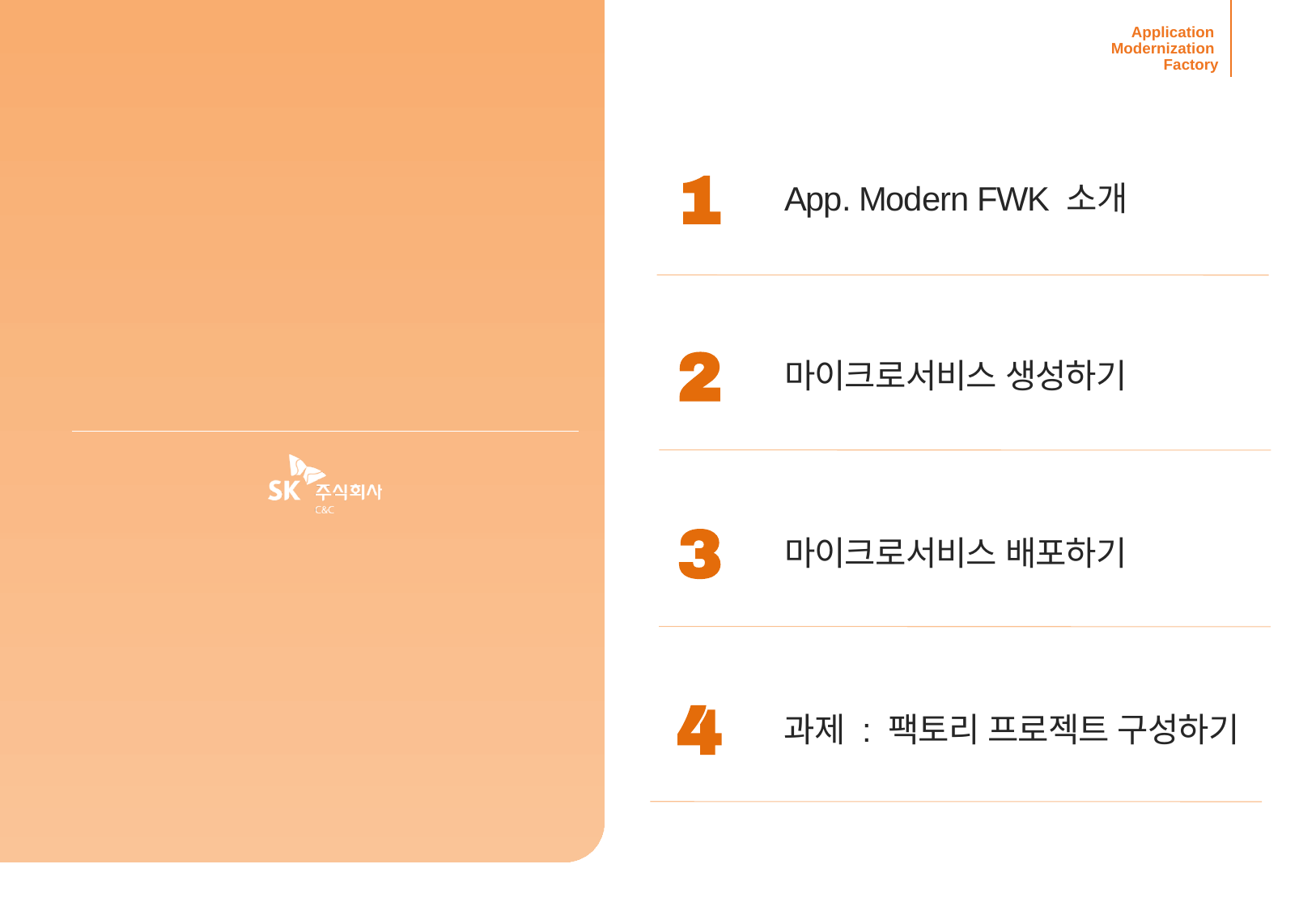

1
App. Modern FWK 소개
2
마이크로서비스 생성하기
3
마이크로서비스 배포하기

4
Ⅳ
과제 : 팩토리 프로젝트 구성하기
CICD 설정